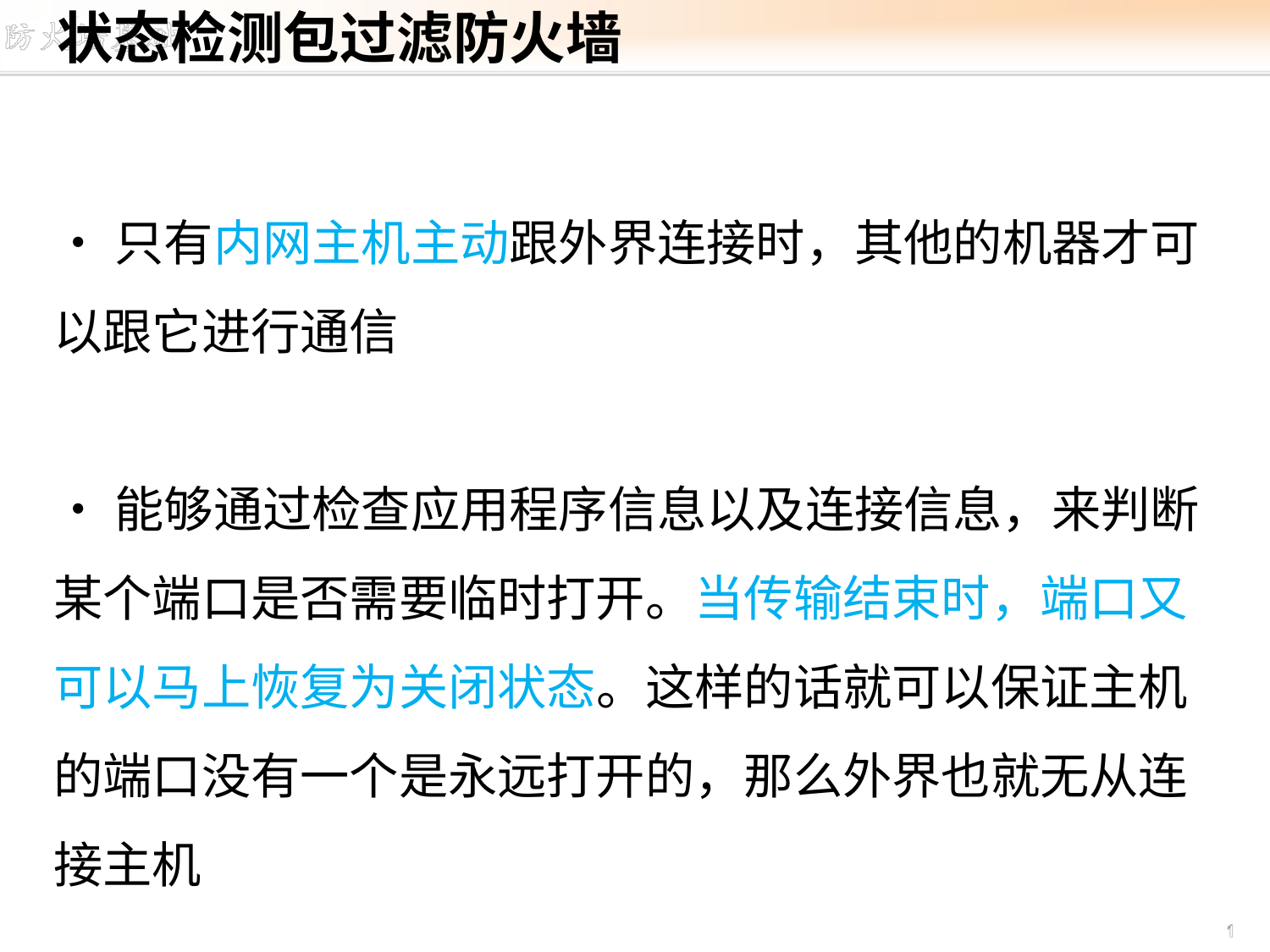

状态检测包过滤防火墙
•只有内网主机主动跟外界连接时，其他的机器才可以跟它进行通信

•能够通过检查应用程序信息以及连接信息，来判断某个端口是否需要临时打开。当传输结束时，端口又可以马上恢复为关闭状态。这样的话就可以保证主机的端口没有一个是永远打开的，那么外界也就无从连接主机